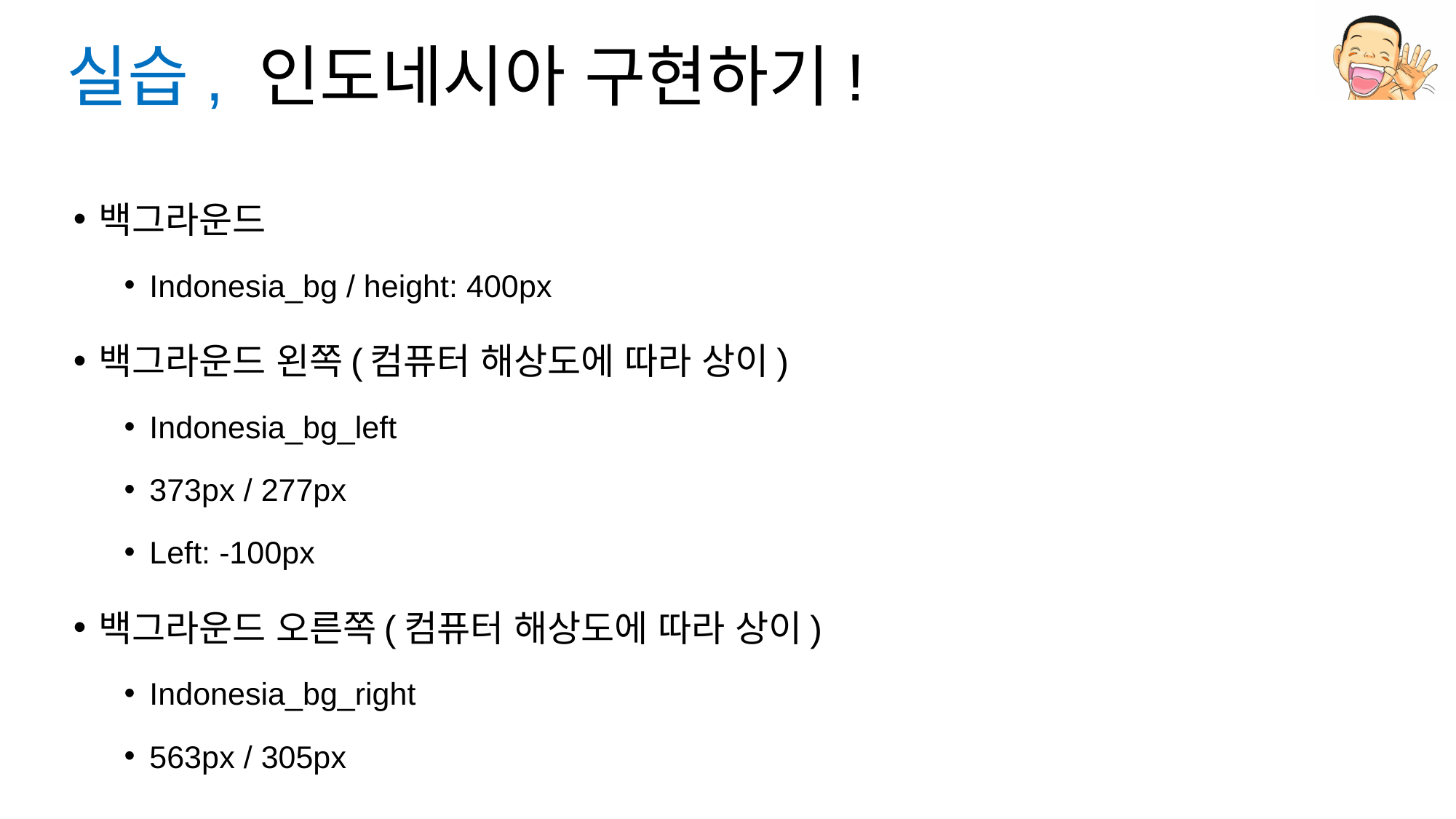

# 실습, 인도네시아 구현하기!
백그라운드
Indonesia_bg / height: 400px
백그라운드 왼쪽(컴퓨터 해상도에 따라 상이)
Indonesia_bg_left
373px / 277px
Left: -100px
백그라운드 오른쪽(컴퓨터 해상도에 따라 상이)
Indonesia_bg_right
563px / 305px